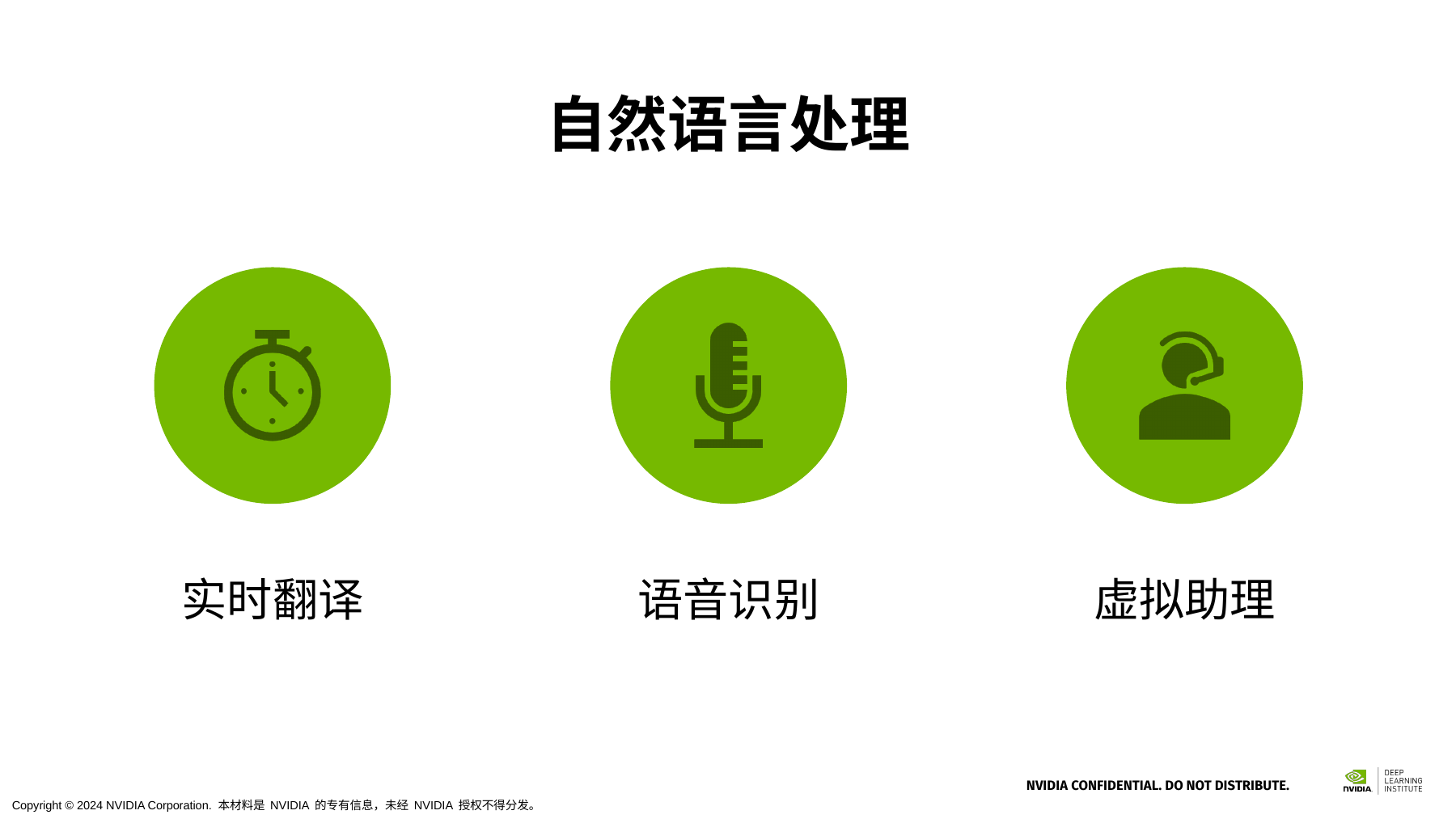

# 自然语言处理

实时翻译

语音识别

虚拟助理
Copyright © 2024 NVIDIA Corporation. 本材料是 NVIDIA 的专有信息，未经 NVIDIA 授权不得分发。